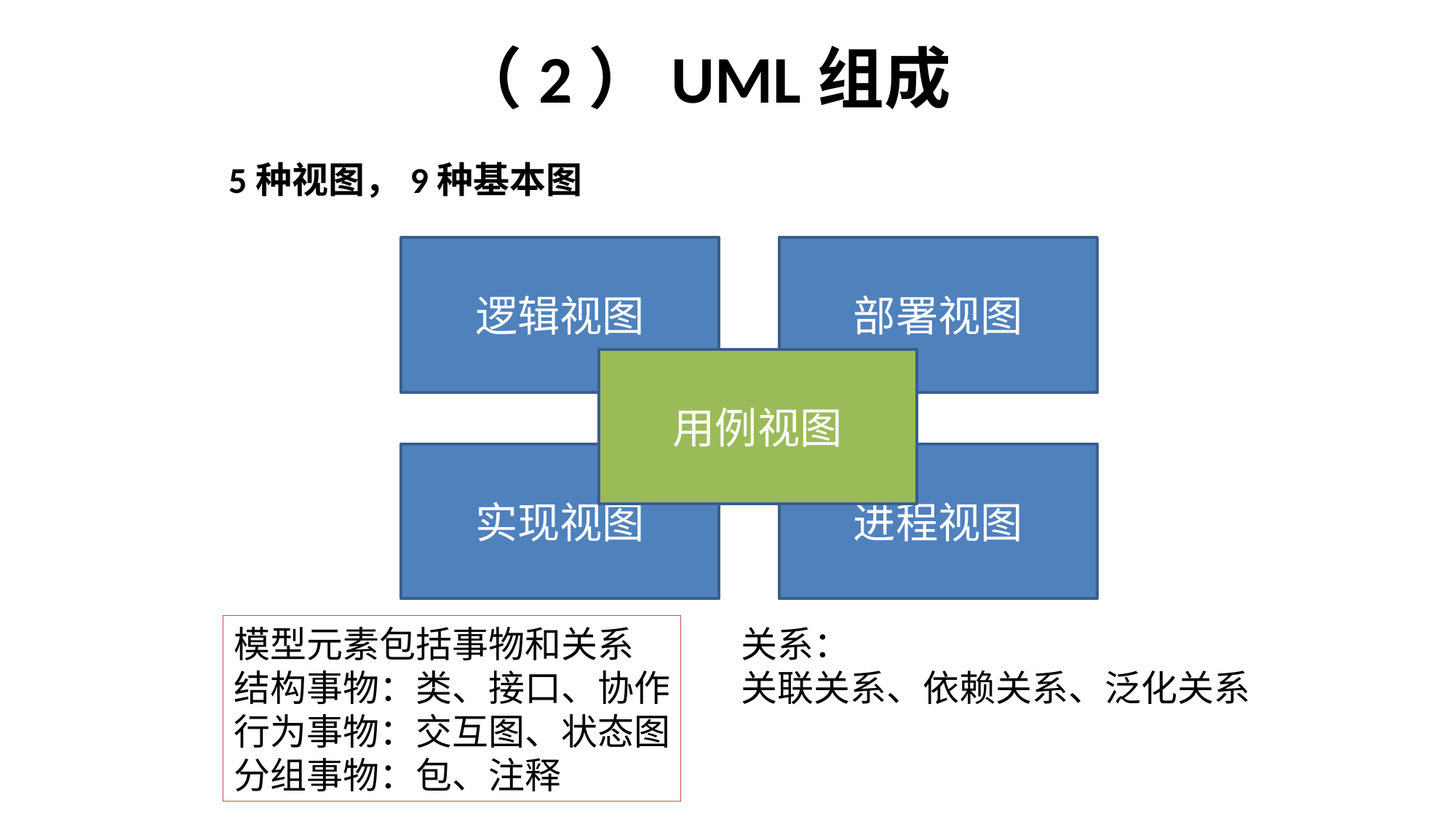

# （2）UML组成
5种视图，9种基本图
逻辑视图
部署视图
用例视图
实现视图
进程视图
模型元素包括事物和关系
结构事物：类、接口、协作
行为事物：交互图、状态图
分组事物：包、注释
关系：
关联关系、依赖关系、泛化关系